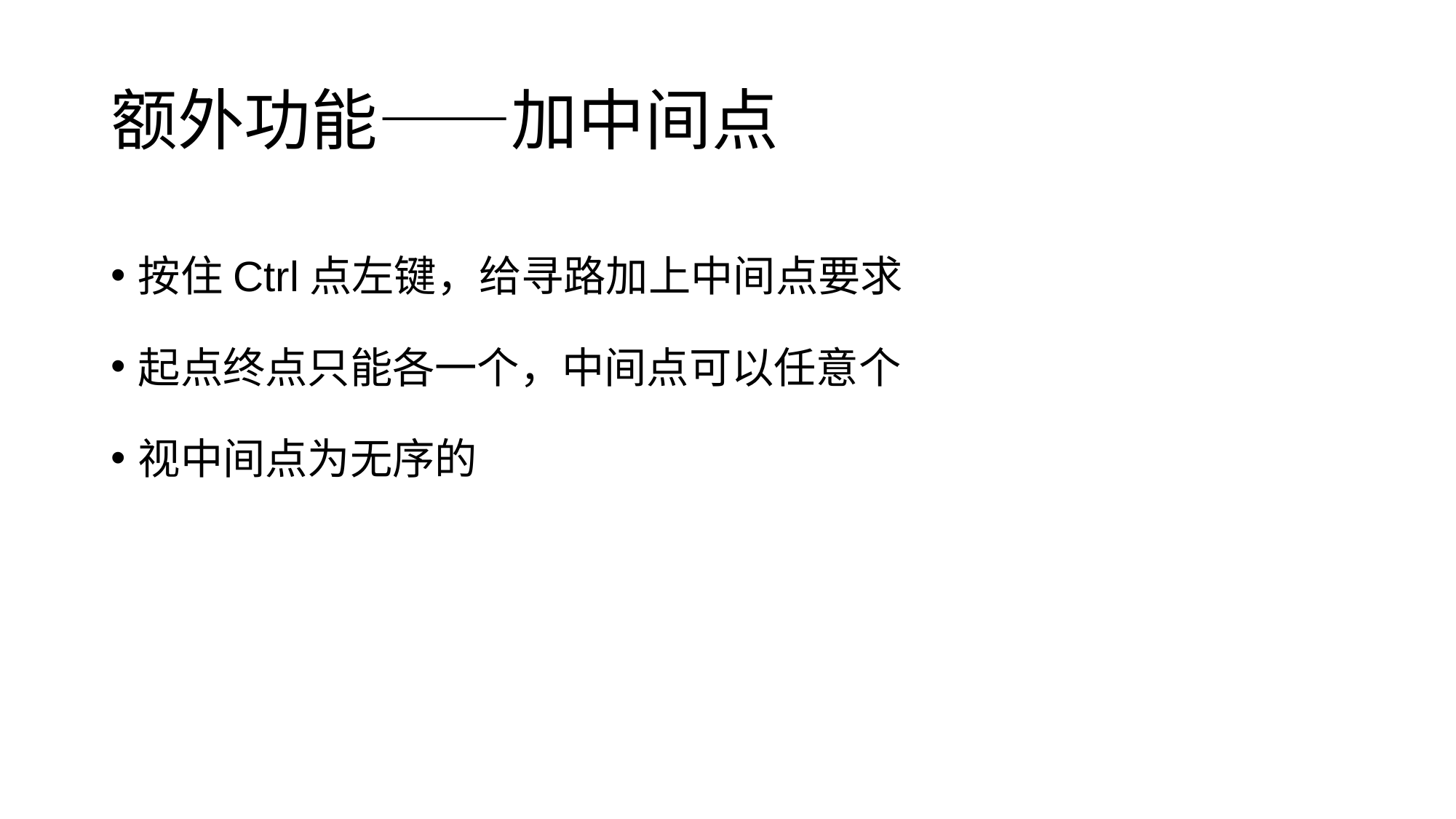

# 额外功能——加中间点
按住Ctrl点左键，给寻路加上中间点要求
起点终点只能各一个，中间点可以任意个
视中间点为无序的